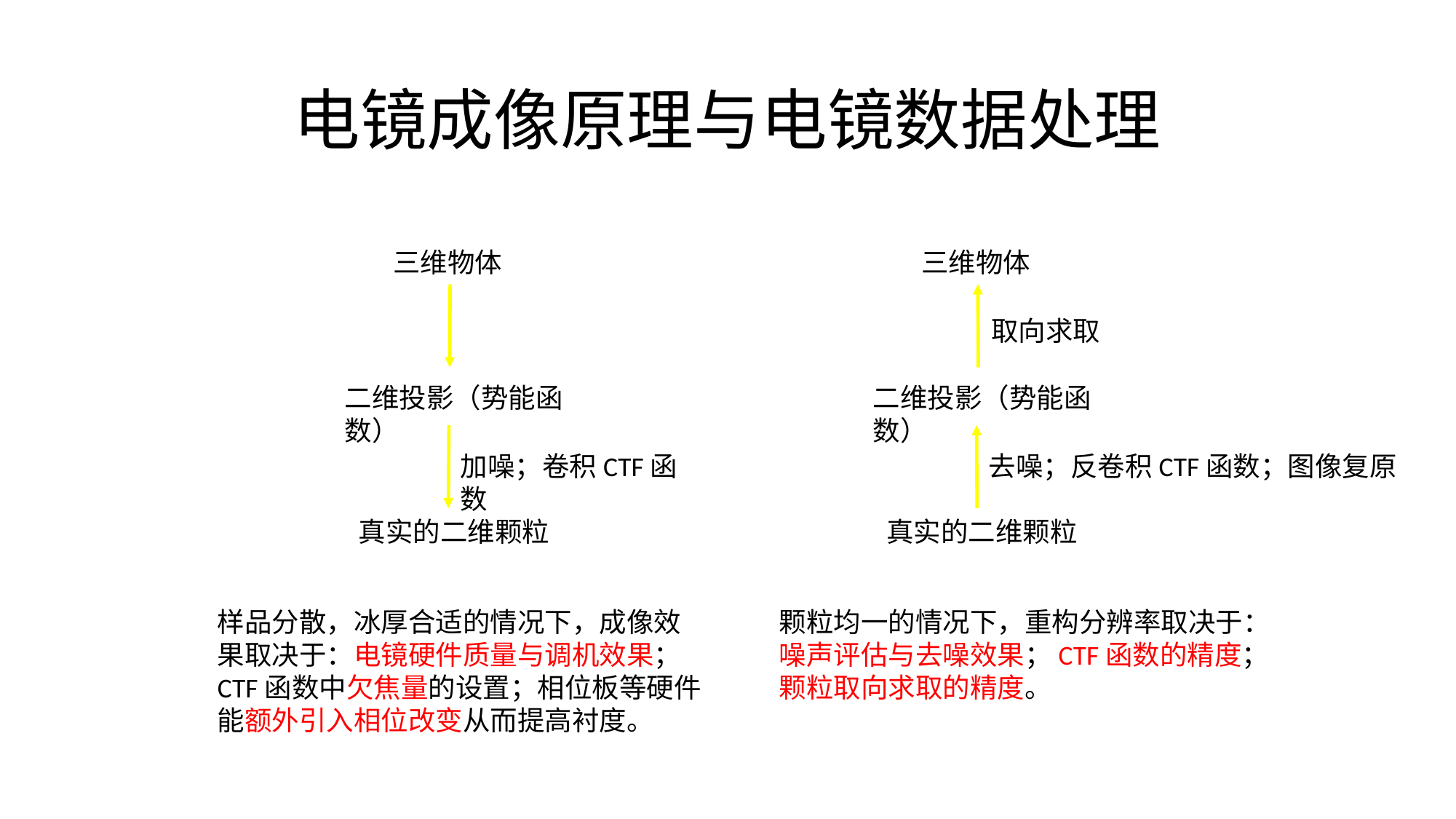

# 电镜成像原理与电镜数据处理
三维物体
三维物体
取向求取
二维投影（势能函数）
二维投影（势能函数）
加噪；卷积CTF函数
去噪；反卷积CTF函数；图像复原
真实的二维颗粒
真实的二维颗粒
样品分散，冰厚合适的情况下，成像效果取决于：电镜硬件质量与调机效果；CTF函数中欠焦量的设置；相位板等硬件能额外引入相位改变从而提高衬度。
颗粒均一的情况下，重构分辨率取决于：噪声评估与去噪效果；CTF函数的精度；颗粒取向求取的精度。